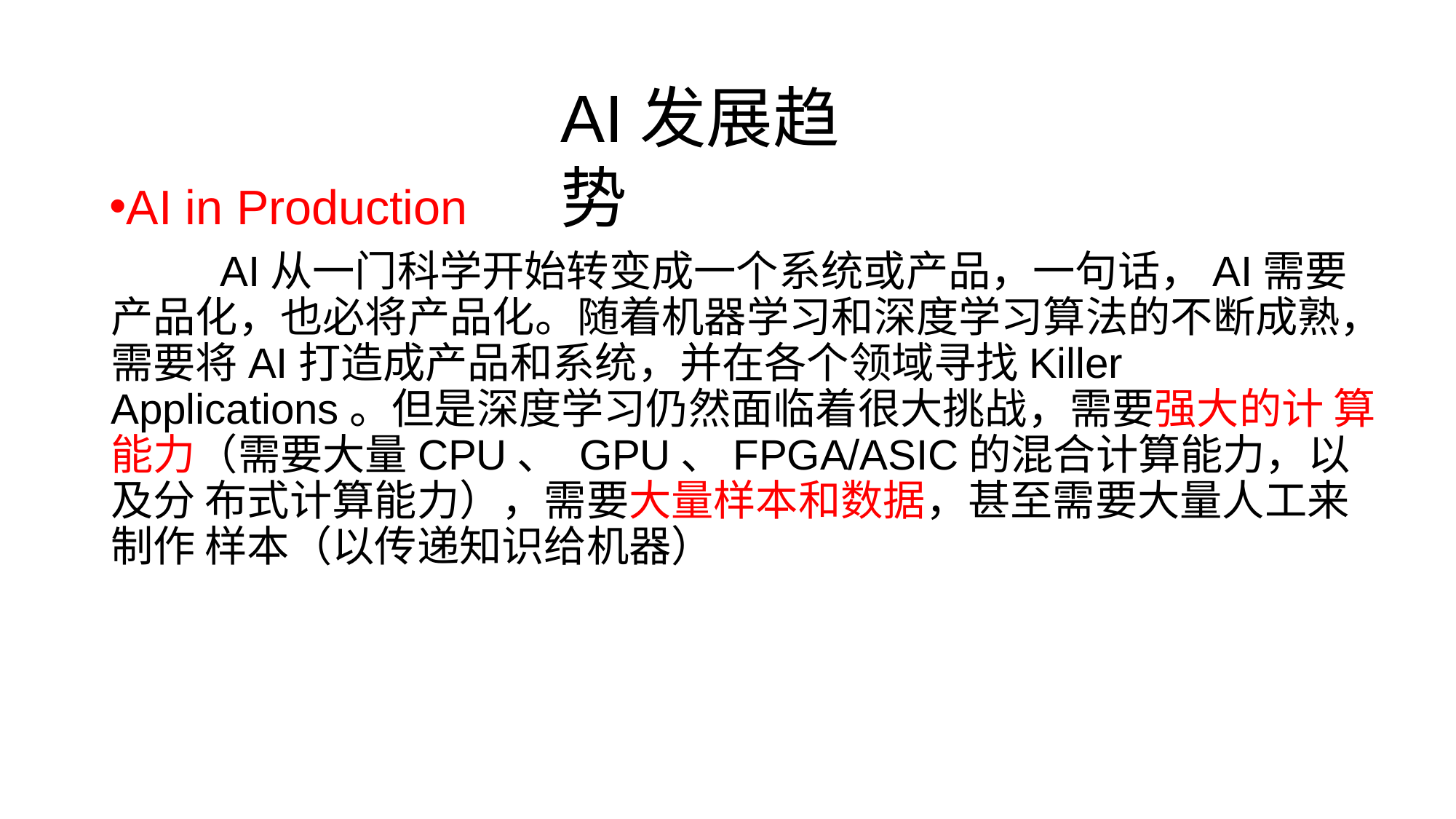

# AI发展趋势
AI in Production
AI从一门科学开始转变成一个系统或产品，一句话，AI需要 产品化，也必将产品化。随着机器学习和深度学习算法的不断成熟， 需要将AI打造成产品和系统，并在各个领域寻找Killer  Applications。但是深度学习仍然面临着很大挑战，需要强大的计 算能力（需要大量CPU、 GPU、FPGA/ASIC的混合计算能力，以及分 布式计算能力），需要大量样本和数据，甚至需要大量人工来制作 样本（以传递知识给机器）